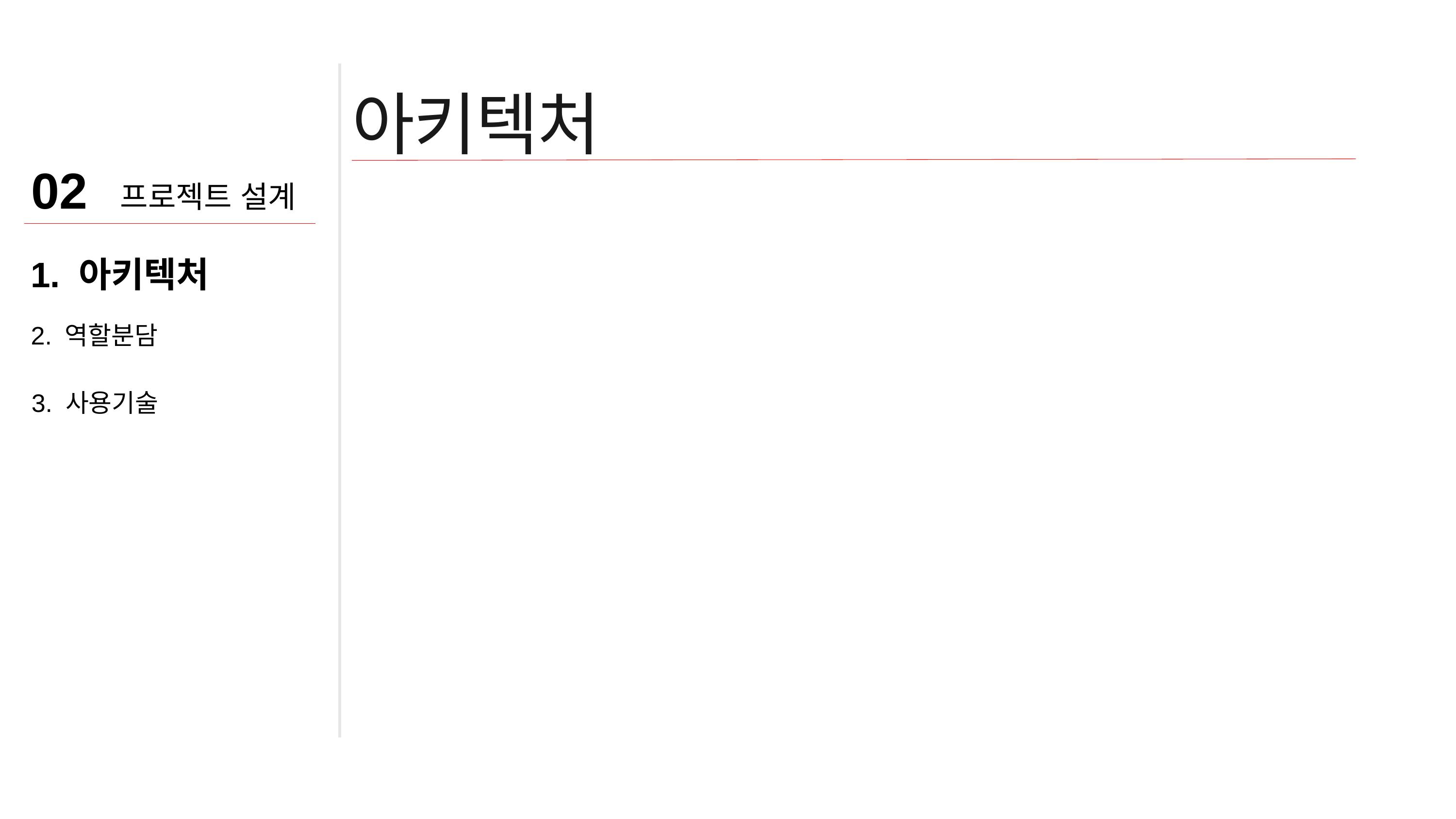

아키텍처
02
프로젝트 설계

1. 아키텍처
2. 역할분담
3. 사용기술